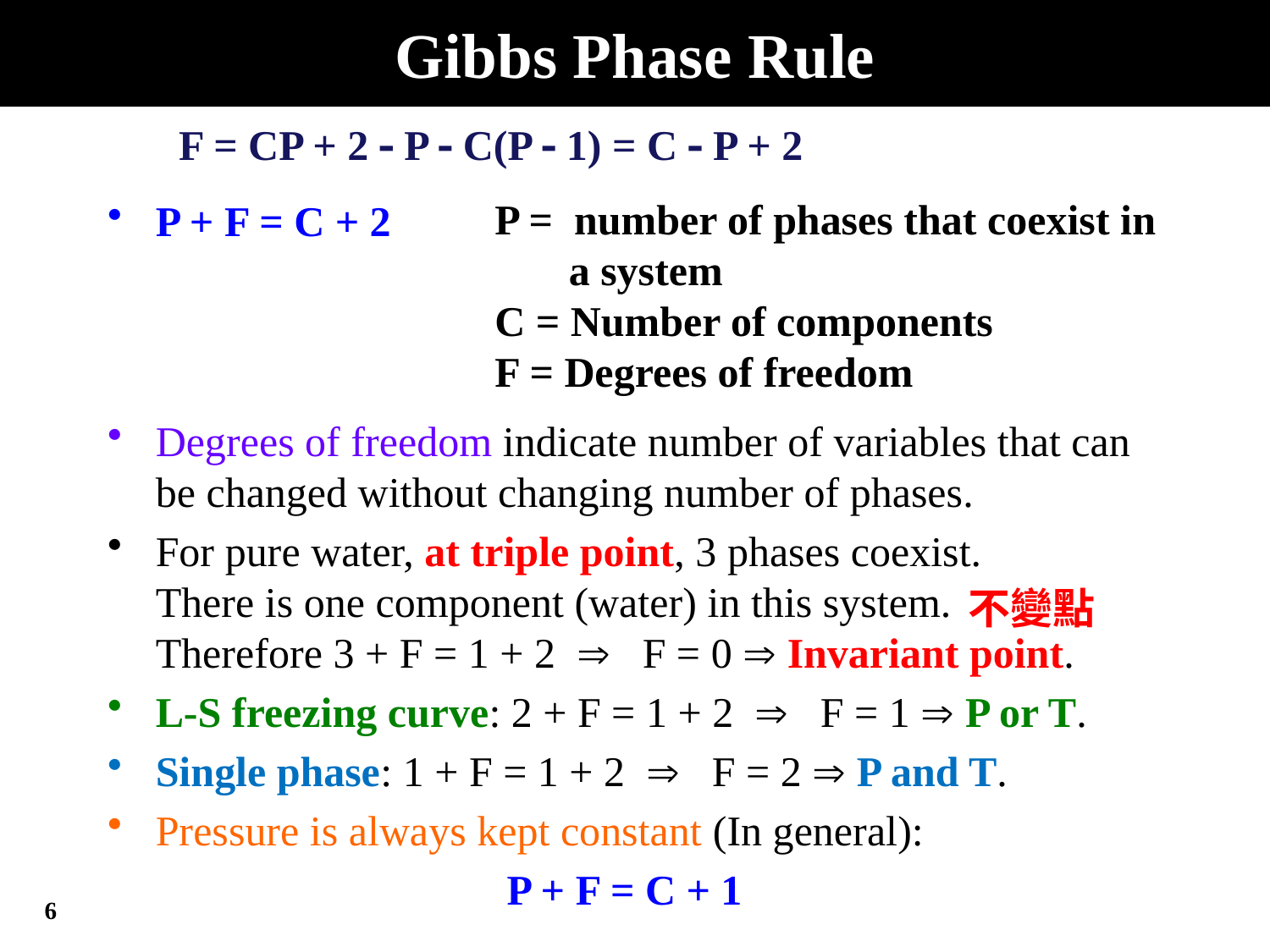

# Gibbs Phase Rule
F = CP + 2 − P − C(P − 1) = C − P + 2
P =  number of phases that coexist in a system
C = Number of components
F = Degrees of freedom
P + F = C + 2

Degrees of freedom indicate number of variables that can be changed without changing number of phases.
For pure water, at triple point, 3 phases coexist.
There is one component (water) in this system.
Therefore 3 + F = 1 + 2  ⇒   F = 0 ⇒ Invariant point.
L-S freezing curve: 2 + F = 1 + 2  ⇒   F = 1 ⇒ P or T.
Single phase: 1 + F = 1 + 2  ⇒   F = 2 ⇒ P and T.
Pressure is always kept constant (In general):
P + F = C + 1
不變點
6